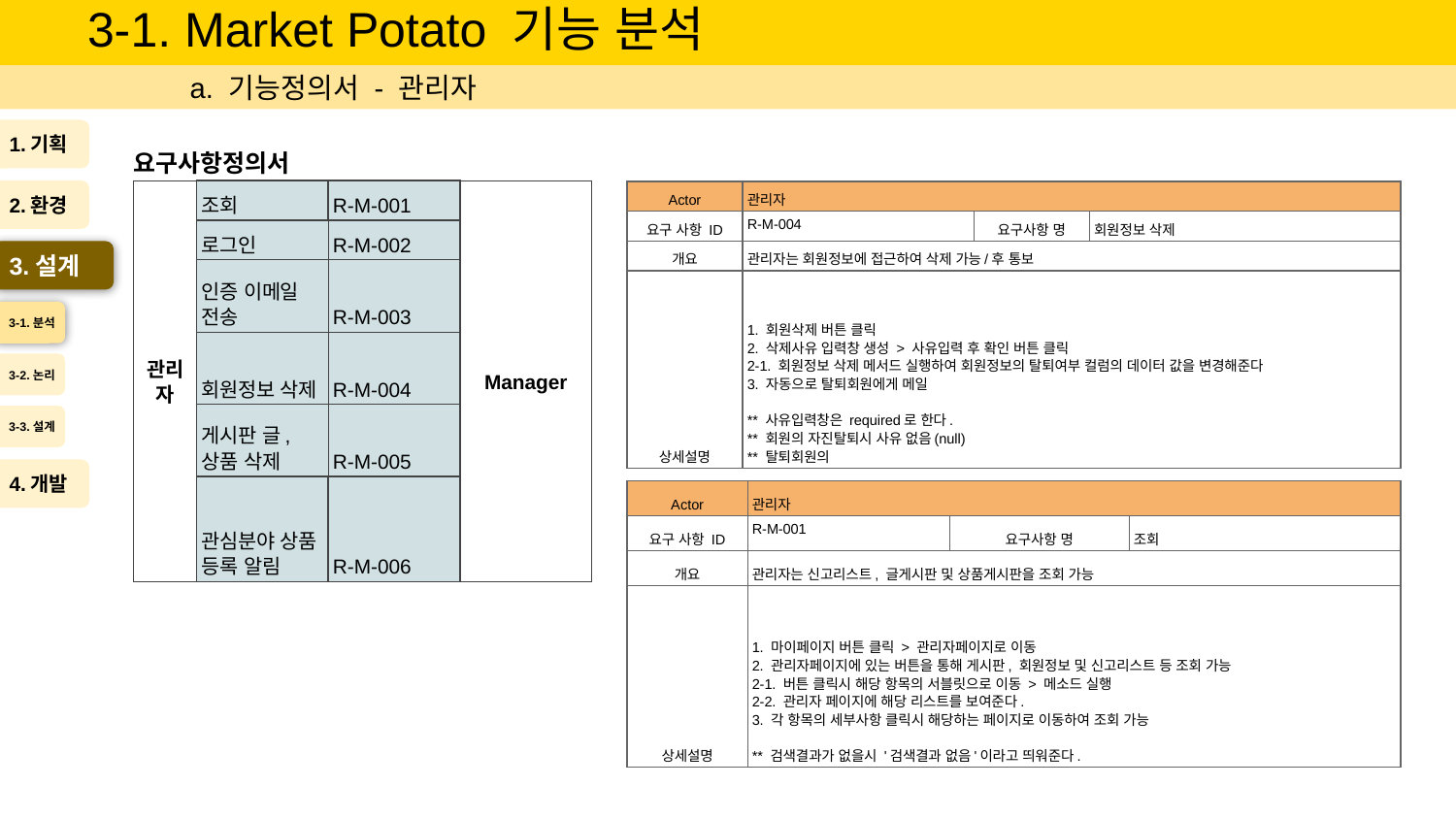

# 3-1. Market Potato 기능 분석

a. 기능정의서 - 관리자
1.기획
요구사항정의서
2.환경
| 관리자 | 조회 | R-M-001 | Manager |
| --- | --- | --- | --- |
|  | 로그인 | R-M-002 |  |
|  | 인증 이메일 전송 | R-M-003 |  |
|  | 회원정보 삭제 | R-M-004 |  |
|  | 게시판 글, 상품 삭제 | R-M-005 |  |
|  | 관심분야 상품 등록 알림 | R-M-006 |  |
| Actor | 관리자 |  |  |
| --- | --- | --- | --- |
| 요구 사항 ID | R-M-004 | 요구사항 명 | 회원정보 삭제 |
| 개요 | 관리자는 회원정보에 접근하여 삭제 가능/후 통보 |  |  |
| 상세설명 | 1. 회원삭제 버튼 클릭 2. 삭제사유 입력창 생성 > 사유입력 후 확인 버튼 클릭 2-1. 회원정보 삭제 메서드 실행하여 회원정보의 탈퇴여부 컬럼의 데이터 값을 변경해준다 3. 자동으로 탈퇴회원에게 메일 \*\* 사유입력창은 required로 한다. \*\* 회원의 자진탈퇴시 사유 없음(null) \*\* 탈퇴회원의 |  |  |
3.설계
3-1.분석
3-2.논리
3-3.설계
4.개발
| Actor | 관리자 |  |  |
| --- | --- | --- | --- |
| 요구 사항 ID | R-M-001 | 요구사항 명 | 조회 |
| 개요 | 관리자는 신고리스트, 글게시판 및 상품게시판을 조회 가능 |  |  |
| 상세설명 | 1. 마이페이지 버튼 클릭 > 관리자페이지로 이동 2. 관리자페이지에 있는 버튼을 통해 게시판, 회원정보 및 신고리스트 등 조회 가능 2-1. 버튼 클릭시 해당 항목의 서블릿으로 이동 > 메소드 실행 2-2. 관리자 페이지에 해당 리스트를 보여준다. 3. 각 항목의 세부사항 클릭시 해당하는 페이지로 이동하여 조회 가능 \*\* 검색결과가 없을시 '검색결과 없음'이라고 띄워준다. |  |  |